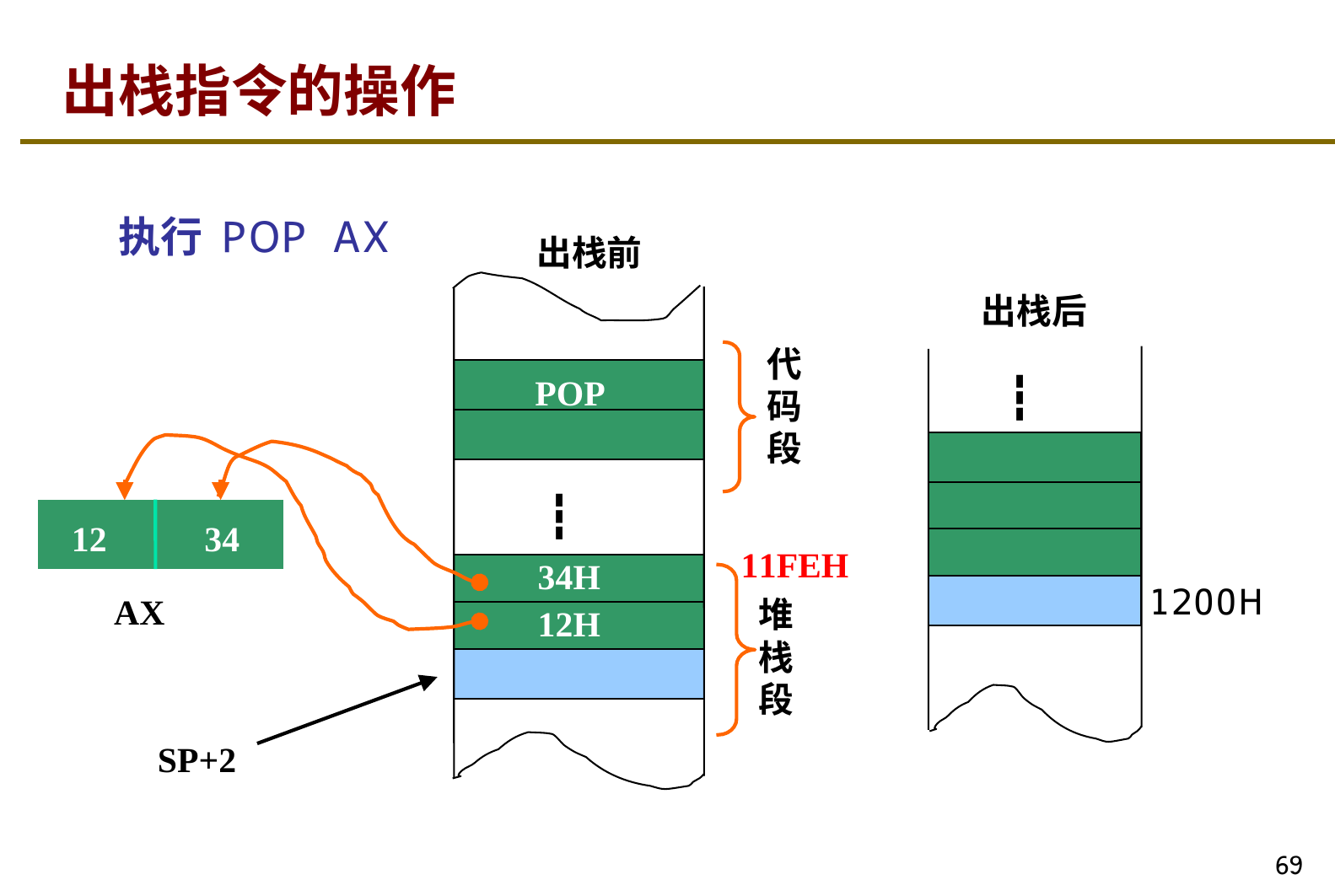

# 出栈指令的操作
执行 POP  AX
出栈前

出栈后

代码段

POP
┇

┇

 12           34

11FEH
34H

1200H

 AX
堆栈段
12H

 SP+2

69